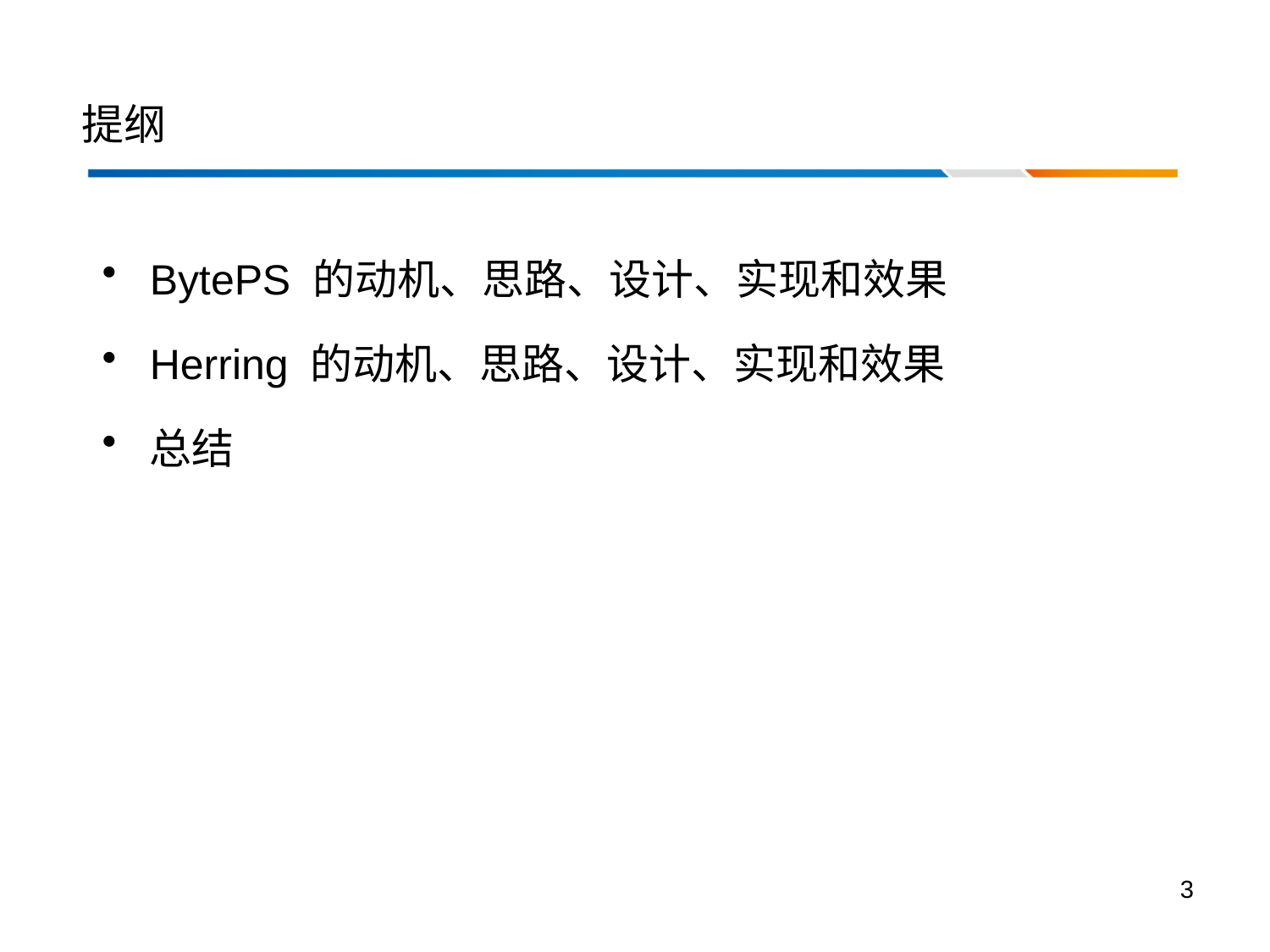

提纲
BytePS 的动机、思路、设计、实现和效果
Herring 的动机、思路、设计、实现和效果
总结
3